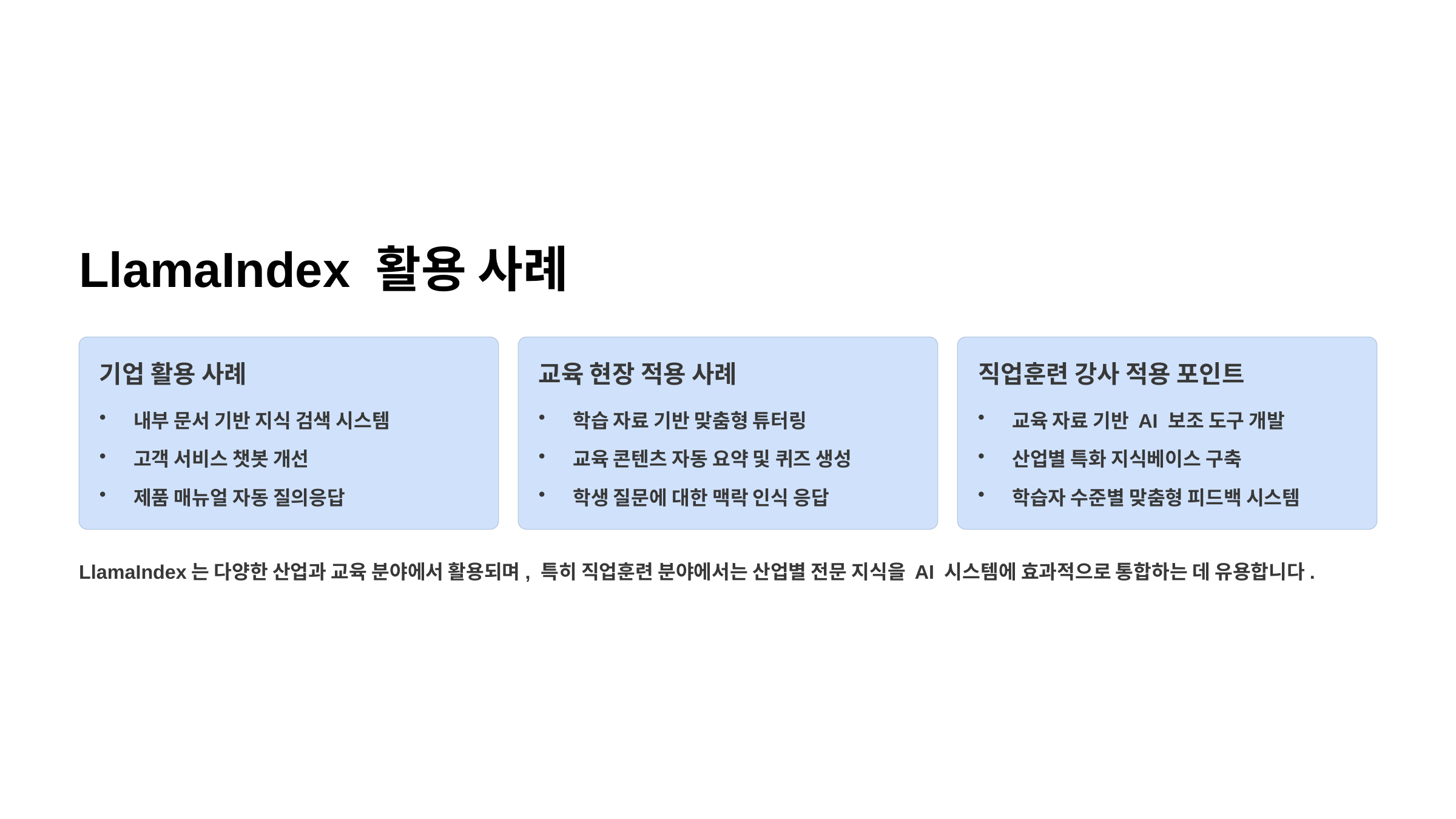

LlamaIndex 활용 사례

기업 활용 사례
교육 현장 적용 사례
직업훈련 강사 적용 포인트
내부 문서 기반 지식 검색 시스템
학습 자료 기반 맞춤형 튜터링
교육 자료 기반 AI 보조 도구 개발
고객 서비스 챗봇 개선
교육 콘텐츠 자동 요약 및 퀴즈 생성
산업별 특화 지식베이스 구축
제품 매뉴얼 자동 질의응답
학생 질문에 대한 맥락 인식 응답
학습자 수준별 맞춤형 피드백 시스템
LlamaIndex는 다양한 산업과 교육 분야에서 활용되며, 특히 직업훈련 분야에서는 산업별 전문 지식을 AI 시스템에 효과적으로 통합하는 데 유용합니다.